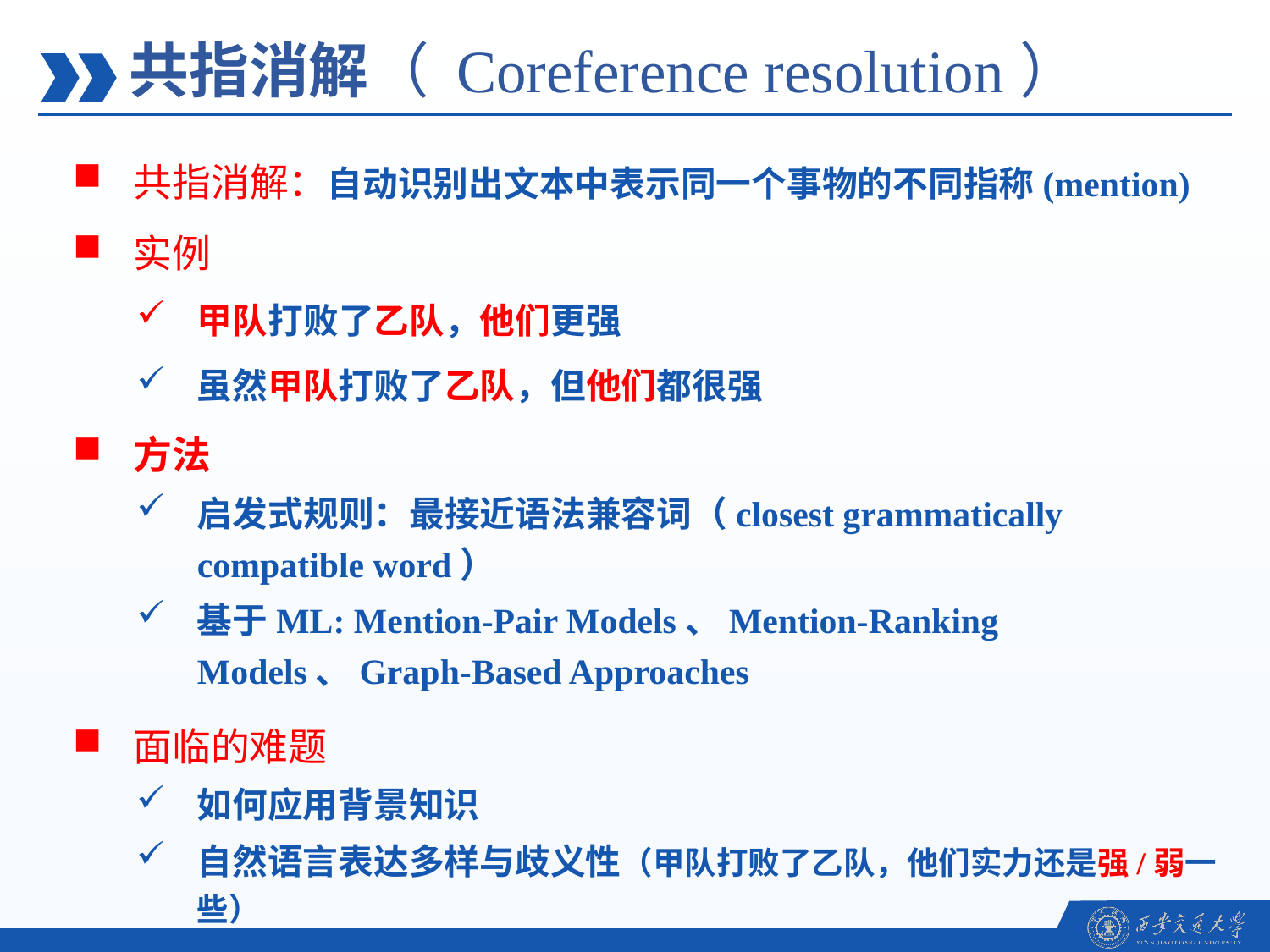

共指消解（ Coreference resolution）

共指消解：自动识别出文本中表示同一个事物的不同指称(mention)
实例
甲队打败了乙队，他们更强
虽然甲队打败了乙队，但他们都很强
方法
启发式规则：最接近语法兼容词（closest grammatically compatible word）
基于ML: Mention-Pair Models、Mention-Ranking Models、Graph-Based Approaches

面临的难题
如何应用背景知识
自然语言表达多样与歧义性（甲队打败了乙队，他们实力还是强/弱一些）